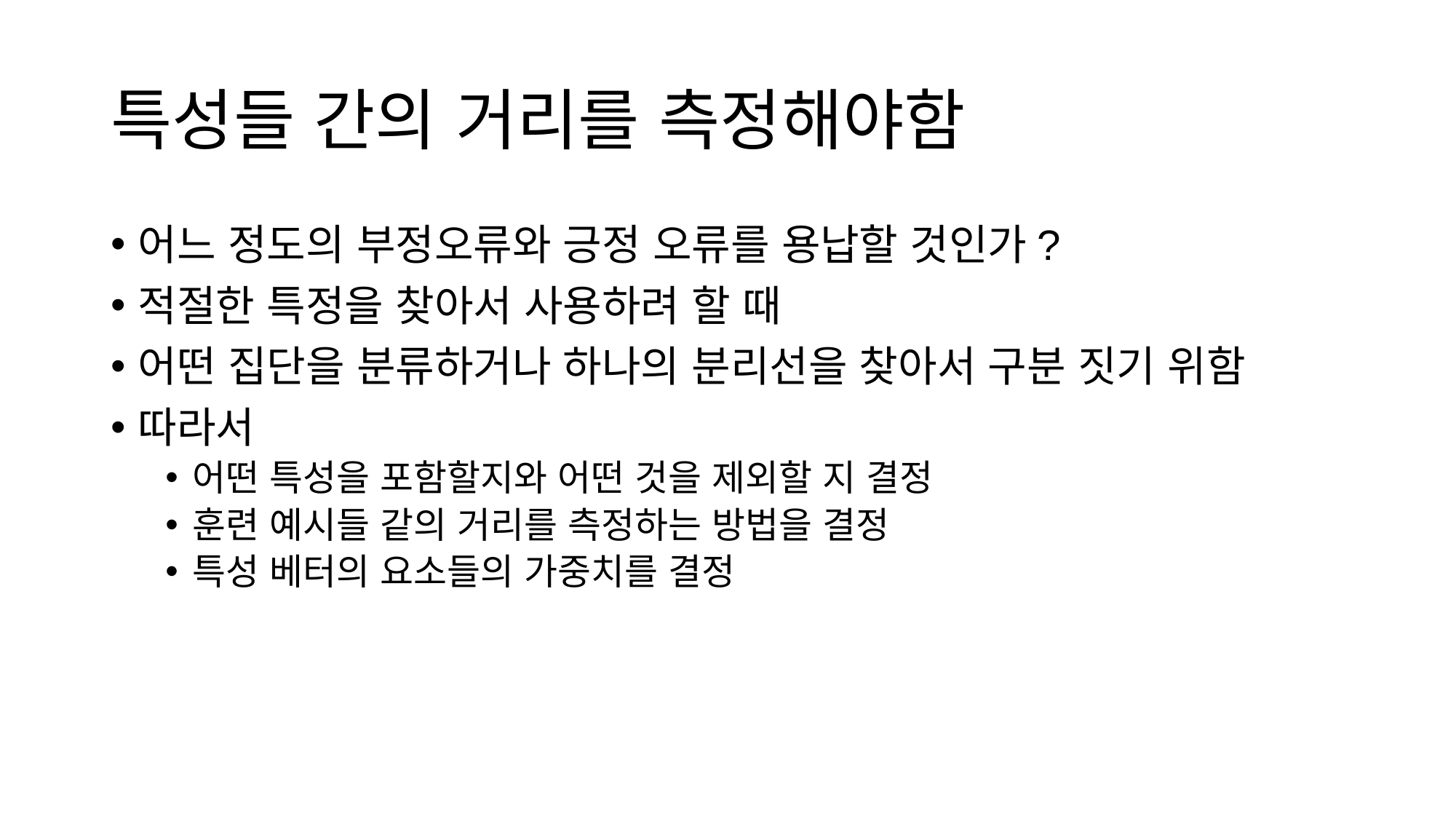

# 특성들 간의 거리를 측정해야함
어느 정도의 부정오류와 긍정 오류를 용납할 것인가?
적절한 특정을 찾아서 사용하려 할 때
어떤 집단을 분류하거나 하나의 분리선을 찾아서 구분 짓기 위함
따라서
어떤 특성을 포함할지와 어떤 것을 제외할 지 결정
훈련 예시들 같의 거리를 측정하는 방법을 결정
특성 베터의 요소들의 가중치를 결정